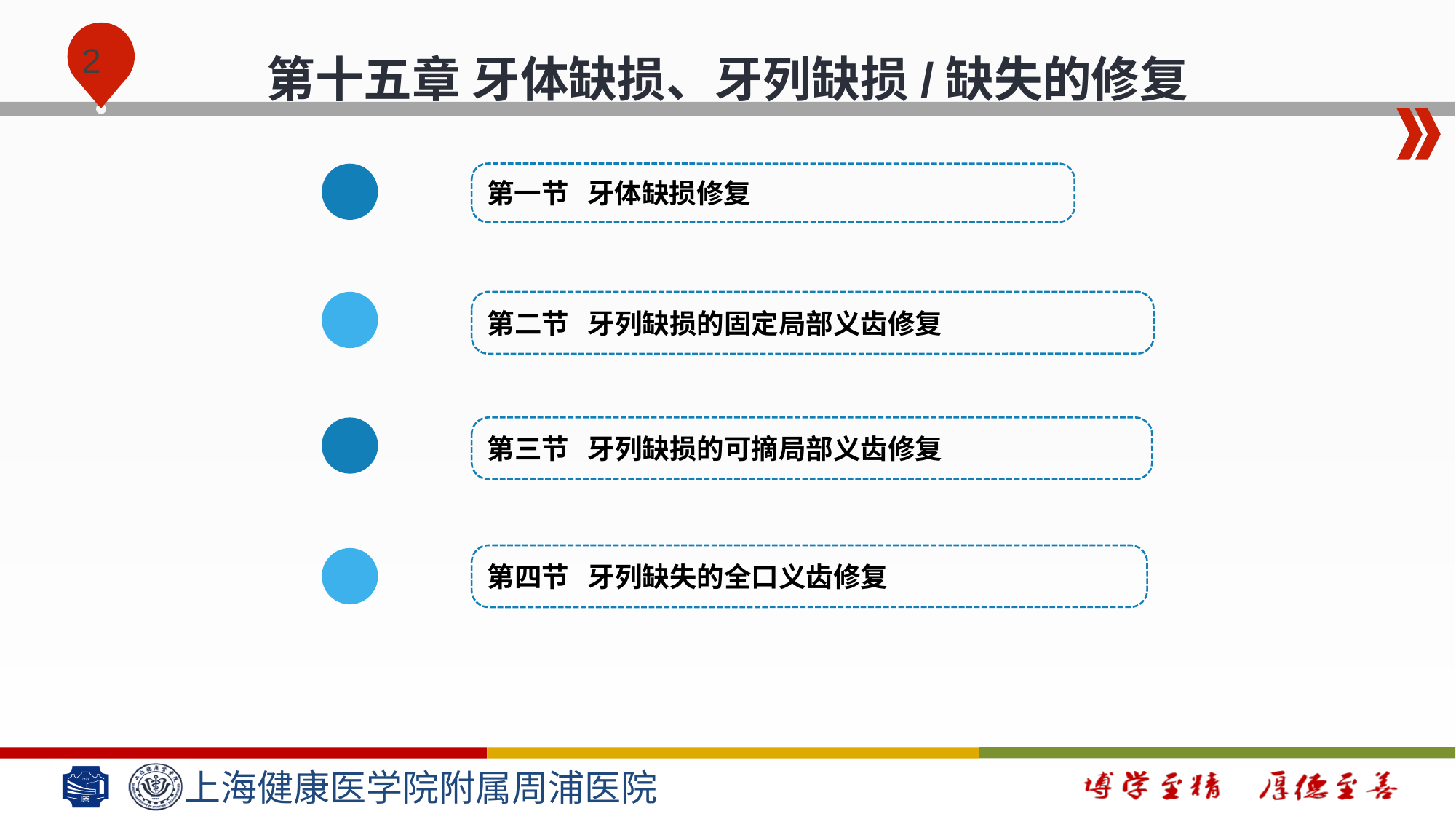

# 第十五章 牙体缺损、牙列缺损/缺失的修复
第一节   牙体缺损修复

第二节   牙列缺损的固定局部义齿修复

第三节   牙列缺损的可摘局部义齿修复
第四节   牙列缺失的全口义齿修复